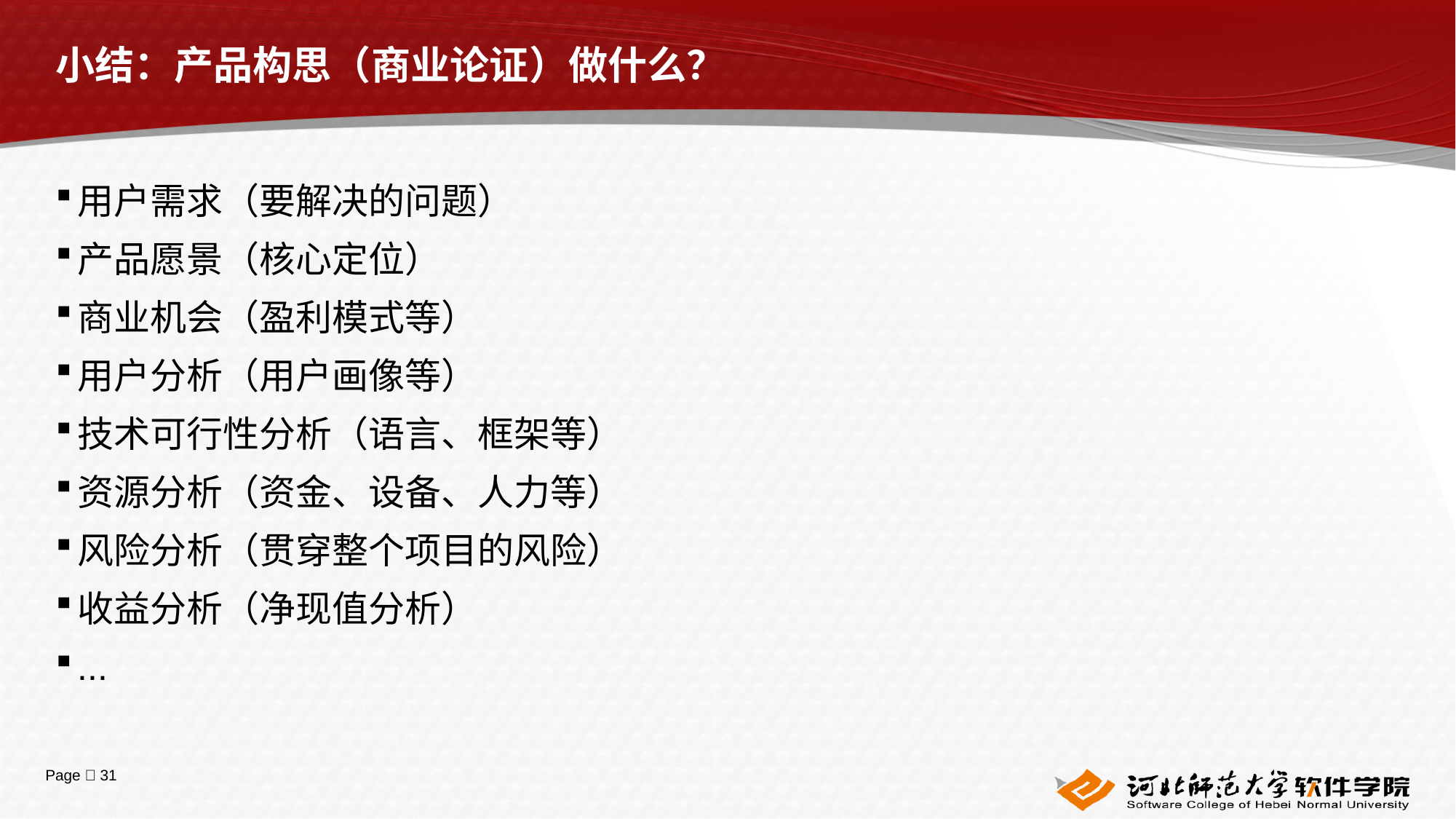

# 小结：产品构思（商业论证）做什么？
用户需求（要解决的问题）
产品愿景（核心定位）
商业机会（盈利模式等）
用户分析（用户画像等）
技术可行性分析（语言、框架等）
资源分析（资金、设备、人力等）
风险分析（贯穿整个项目的风险）
收益分析（净现值分析）
...